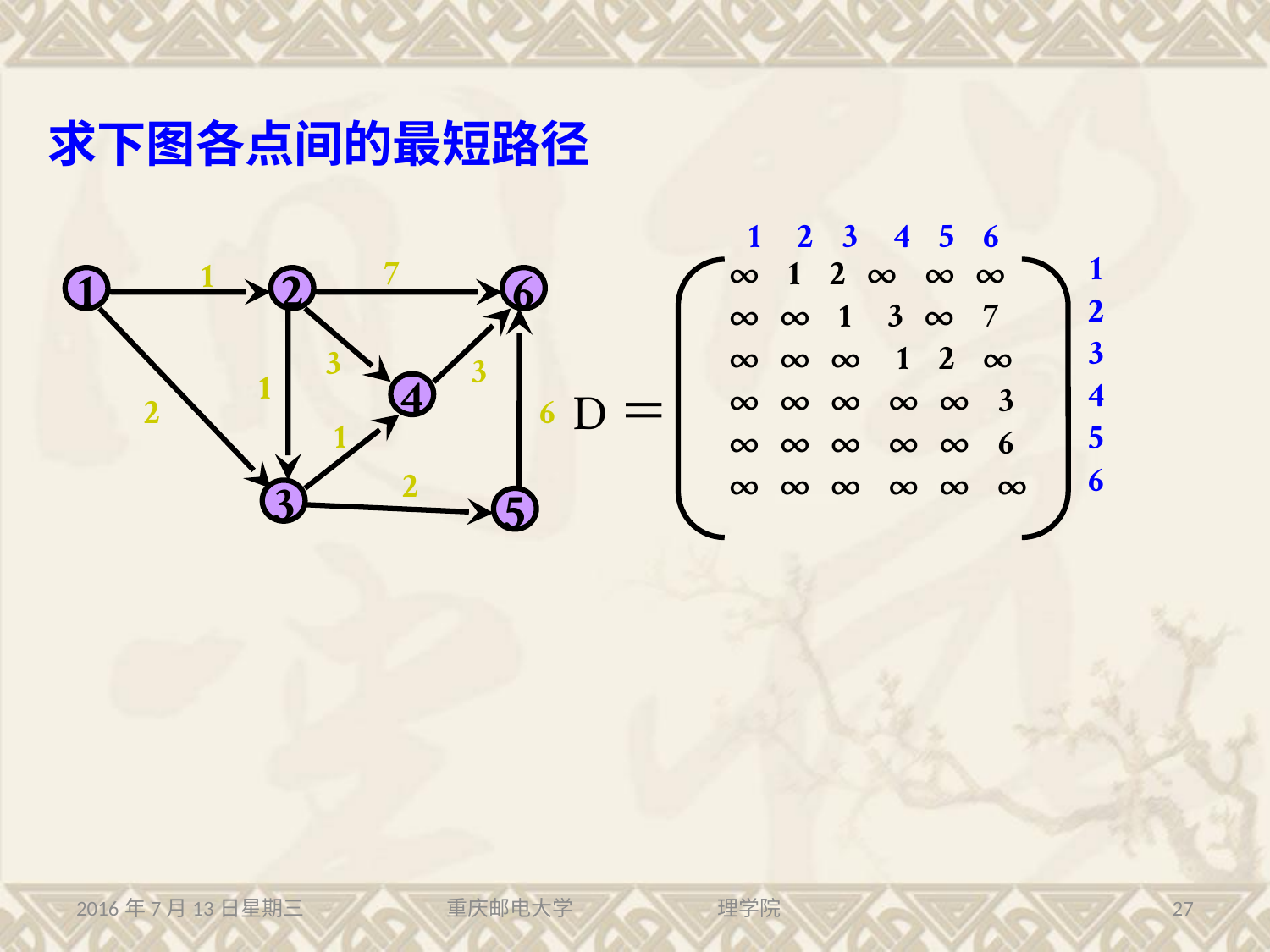

求下图各点间的最短路径
1     2    3     4    5    6
1
2
3
4
5
6
7
∞    1    2   ∞    ∞   ∞
∞   ∞    1     3   ∞    7
∞   ∞   ∞     1    2    ∞
∞   ∞   ∞    ∞   ∞    3
∞   ∞   ∞    ∞   ∞    6
∞   ∞   ∞    ∞   ∞    ∞
1

1
2
6

3
3
1
4
D＝
2
6
1

2
3
5

2016年7月13日星期三
重庆邮电大学                      理学院
27